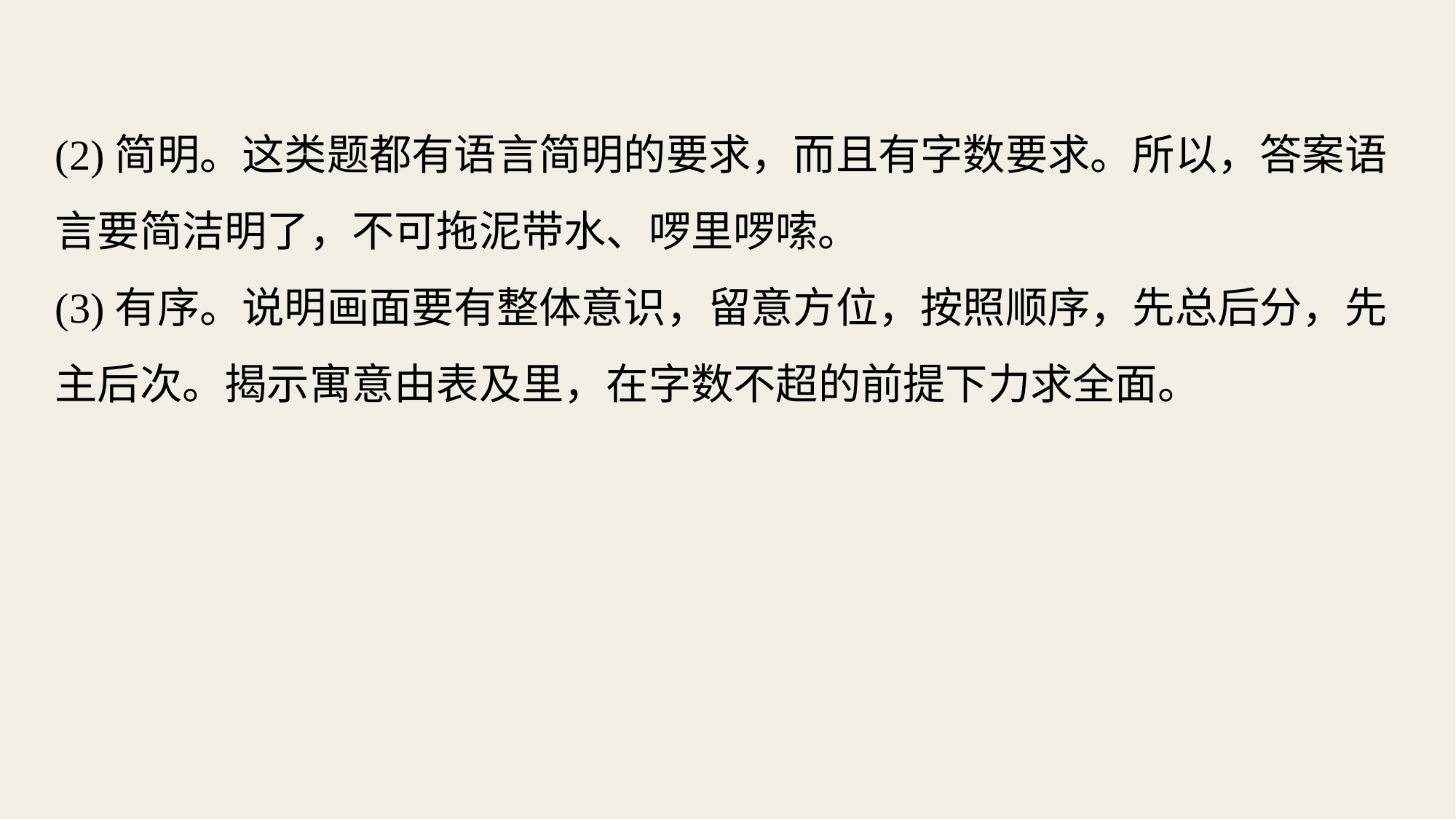

(2)简明。这类题都有语言简明的要求，而且有字数要求。所以，答案语言要简洁明了，不可拖泥带水、啰里啰嗦。
(3)有序。说明画面要有整体意识，留意方位，按照顺序，先总后分，先主后次。揭示寓意由表及里，在字数不超的前提下力求全面。